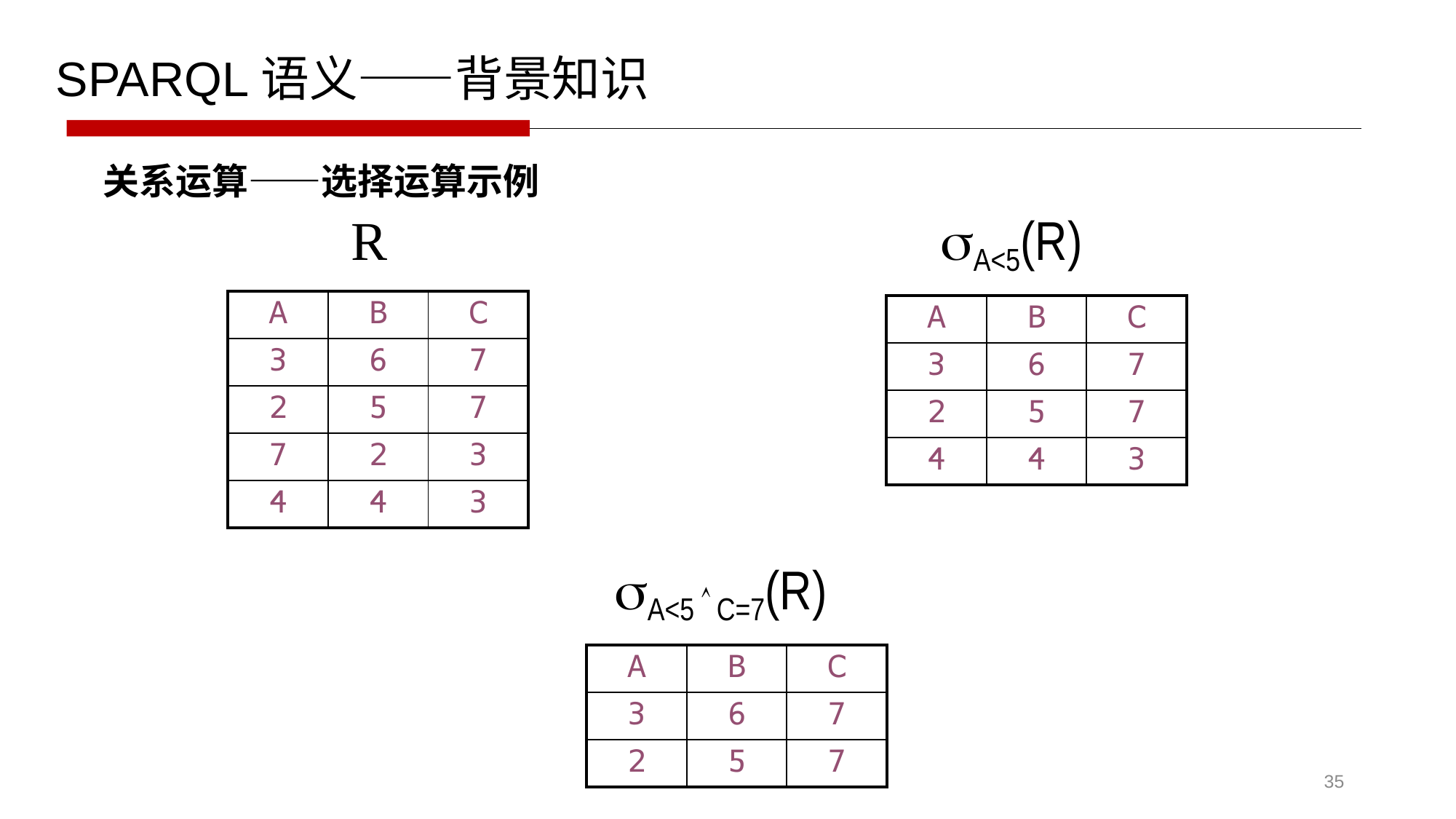

SPARQL语义——背景知识

关系运算——选择运算示例
R
σA<5(R)
| A | B | C |
| --- | --- | --- |
| 3 | 6 | 7 |
| 2 | 5 | 7 |
| 7 | 2 | 3 |
| 4 | 4 | 3 |
| A | B | C |
| --- | --- | --- |
| 3 | 6 | 7 |
| 2 | 5 | 7 |
| 4 | 4 | 3 |
σA<5 ∧ C=7(R)
| A | B | C |
| --- | --- | --- |
| 3 | 6 | 7 |
| 2 | 5 | 7 |
35